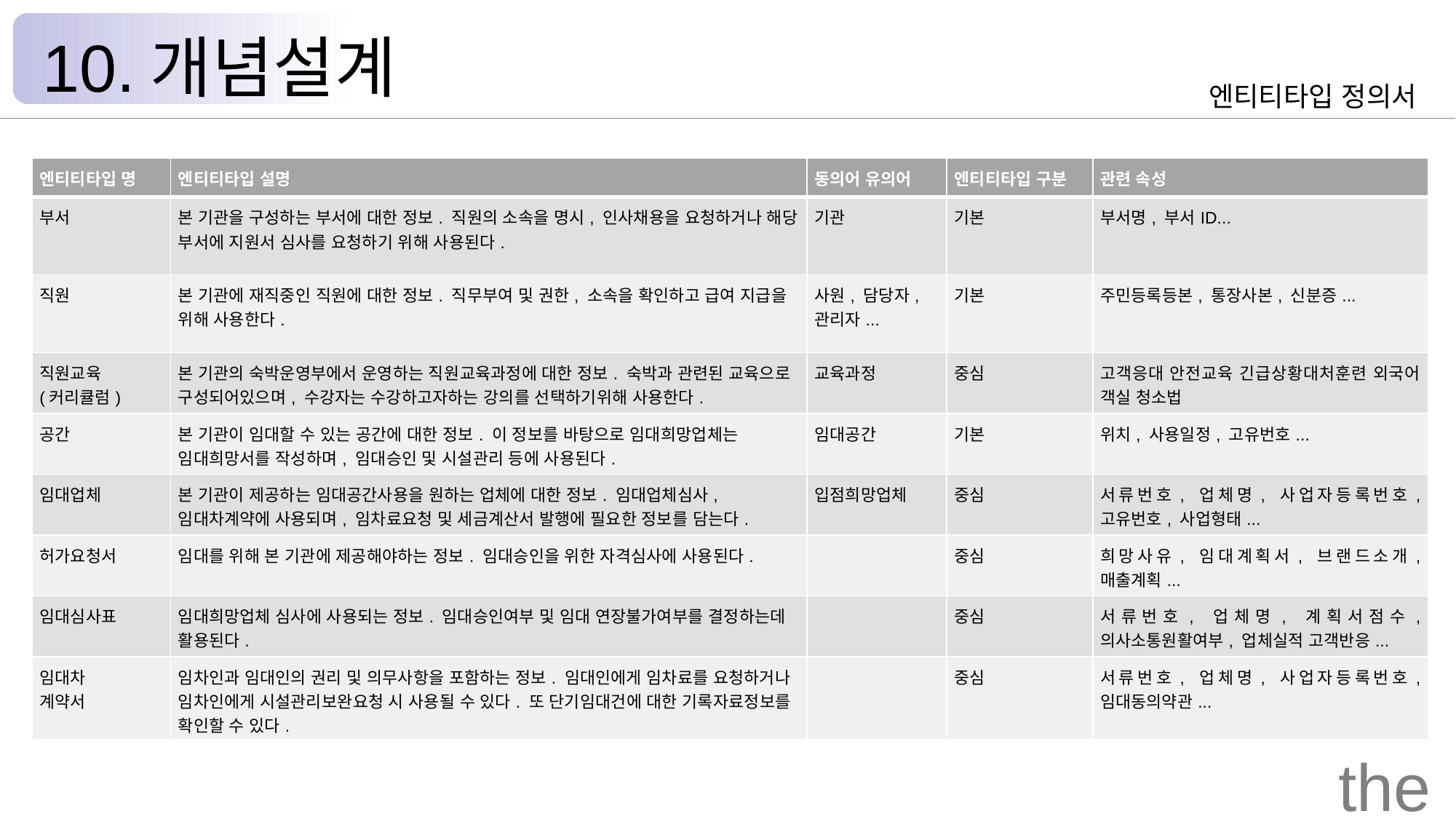

10.개념설계

엔티티타입 정의서
| 엔티티타입 명 | 엔티티타입 설명 | 동의어 유의어 | 엔티티타입 구분 | 관련 속성 |
| --- | --- | --- | --- | --- |
| 부서 | 본 기관을 구성하는 부서에 대한 정보. 직원의 소속을 명시, 인사채용을 요청하거나 해당 부서에 지원서 심사를 요청하기 위해 사용된다. | 기관 | 기본 | 부서명, 부서ID... |
| 직원 | 본 기관에 재직중인 직원에 대한 정보. 직무부여 및 권한, 소속을 확인하고 급여 지급을 위해 사용한다. | 사원, 담당자, 관리자... | 기본 | 주민등록등본, 통장사본, 신분증... |
| 직원교육 (커리큘럼) | 본 기관의 숙박운영부에서 운영하는 직원교육과정에 대한 정보. 숙박과 관련된 교육으로 구성되어있으며, 수강자는 수강하고자하는 강의를 선택하기위해 사용한다. | 교육과정 | 중심 | 고객응대 안전교육 긴급상황대처훈련 외국어 객실 청소법 |
| 공간 | 본 기관이 임대할 수 있는 공간에 대한 정보. 이 정보를 바탕으로 임대희망업체는 임대희망서를 작성하며, 임대승인 및 시설관리 등에 사용된다. | 임대공간 | 기본 | 위치, 사용일정, 고유번호... |
| 임대업체 | 본 기관이 제공하는 임대공간사용을 원하는 업체에 대한 정보. 임대업체심사, 임대차계약에 사용되며, 임차료요청 및 세금계산서 발행에 필요한 정보를 담는다. | 입점희망업체 | 중심 | 서류번호, 업체명, 사업자등록번호, 고유번호, 사업형태... |
| 허가요청서 | 임대를 위해 본 기관에 제공해야하는 정보. 임대승인을 위한 자격심사에 사용된다. |  | 중심 | 희망사유, 임대계획서, 브랜드소개, 매출계획... |
| 임대심사표 | 임대희망업체 심사에 사용되는 정보. 임대승인여부 및 임대 연장불가여부를 결정하는데 활용된다. |  | 중심 | 서류번호, 업체명, 계획서점수, 의사소통원활여부, 업체실적 고객반응... |
| 임대차 계약서 | 임차인과 임대인의 권리 및 의무사항을 포함하는 정보. 임대인에게 임차료를 요청하거나 임차인에게 시설관리보완요청 시 사용될 수 있다. 또 단기임대건에 대한 기록자료정보를 확인할 수 있다. |  | 중심 | 서류번호, 업체명, 사업자등록번호, 임대동의약관... |
the Palace